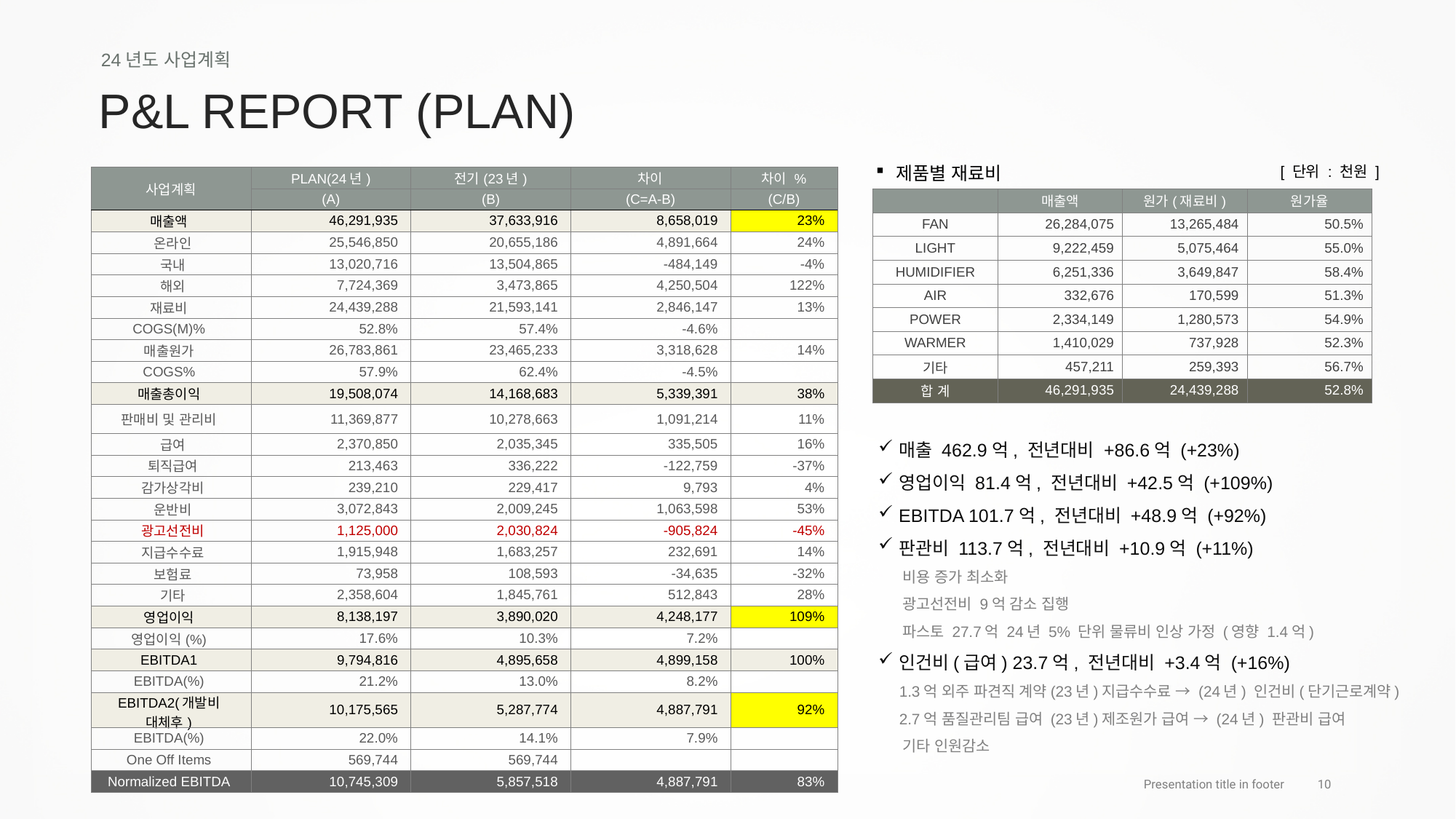

24년도 사업계획
P&L REPORT (PLAN)
제품별 재료비
[ 단위 : 천원 ]
| 사업계획 | PLAN(24년) | 전기(23년) | 차이 | 차이 % |
| --- | --- | --- | --- | --- |
|  | (A) | (B) | (C=A-B) | (C/B) |
| 매출액 | 46,291,935 | 37,633,916 | 8,658,019 | 23% |
| 온라인 | 25,546,850 | 20,655,186 | 4,891,664 | 24% |
| 국내 | 13,020,716 | 13,504,865 | -484,149 | -4% |
| 해외 | 7,724,369 | 3,473,865 | 4,250,504 | 122% |
| 재료비 | 24,439,288 | 21,593,141 | 2,846,147 | 13% |
| COGS(M)% | 52.8% | 57.4% | -4.6% |  |
| 매출원가 | 26,783,861 | 23,465,233 | 3,318,628 | 14% |
| COGS% | 57.9% | 62.4% | -4.5% |  |
| 매출총이익 | 19,508,074 | 14,168,683 | 5,339,391 | 38% |
| 판매비 및 관리비 | 11,369,877 | 10,278,663 | 1,091,214 | 11% |
| 급여 | 2,370,850 | 2,035,345 | 335,505 | 16% |
| 퇴직급여 | 213,463 | 336,222 | -122,759 | -37% |
| 감가상각비 | 239,210 | 229,417 | 9,793 | 4% |
| 운반비 | 3,072,843 | 2,009,245 | 1,063,598 | 53% |
| 광고선전비 | 1,125,000 | 2,030,824 | -905,824 | -45% |
| 지급수수료 | 1,915,948 | 1,683,257 | 232,691 | 14% |
| 보험료 | 73,958 | 108,593 | -34,635 | -32% |
| 기타 | 2,358,604 | 1,845,761 | 512,843 | 28% |
| 영업이익 | 8,138,197 | 3,890,020 | 4,248,177 | 109% |
| 영업이익(%) | 17.6% | 10.3% | 7.2% |  |
| EBITDA1 | 9,794,816 | 4,895,658 | 4,899,158 | 100% |
| EBITDA(%) | 21.2% | 13.0% | 8.2% |  |
| EBITDA2(개발비 대체후) | 10,175,565 | 5,287,774 | 4,887,791 | 92% |
| EBITDA(%) | 22.0% | 14.1% | 7.9% |  |
| One Off Items | 569,744 | 569,744 |  |  |
| Normalized EBITDA | 10,745,309 | 5,857,518 | 4,887,791 | 83% |
|  | 매출액 | 원가(재료비) | 원가율 |
| --- | --- | --- | --- |
| FAN | 26,284,075 | 13,265,484 | 50.5% |
| LIGHT | 9,222,459 | 5,075,464 | 55.0% |
| HUMIDIFIER | 6,251,336 | 3,649,847 | 58.4% |
| AIR | 332,676 | 170,599 | 51.3% |
| POWER | 2,334,149 | 1,280,573 | 54.9% |
| WARMER | 1,410,029 | 737,928 | 52.3% |
| 기타 | 457,211 | 259,393 | 56.7% |
| 합 계 | 46,291,935 | 24,439,288 | 52.8% |
매출 462.9억, 전년대비 +86.6억 (+23%)
영업이익 81.4억, 전년대비 +42.5억 (+109%)
EBITDA 101.7억, 전년대비 +48.9억 (+92%)
판관비 113.7억, 전년대비 +10.9억 (+11%)
     비용 증가 최소화
     광고선전비 9억 감소 집행
     파스토 27.7억 24년 5% 단위 물류비 인상 가정 (영향 1.4억)
인건비(급여) 23.7억, 전년대비 +3.4억 (+16%)
     1.3억 외주 파견직 계약(23년)지급수수료 → (24년) 인건비(단기근로계약)
     2.7억 품질관리팀 급여 (23년)제조원가 급여 → (24년) 판관비 급여
     기타 인원감소